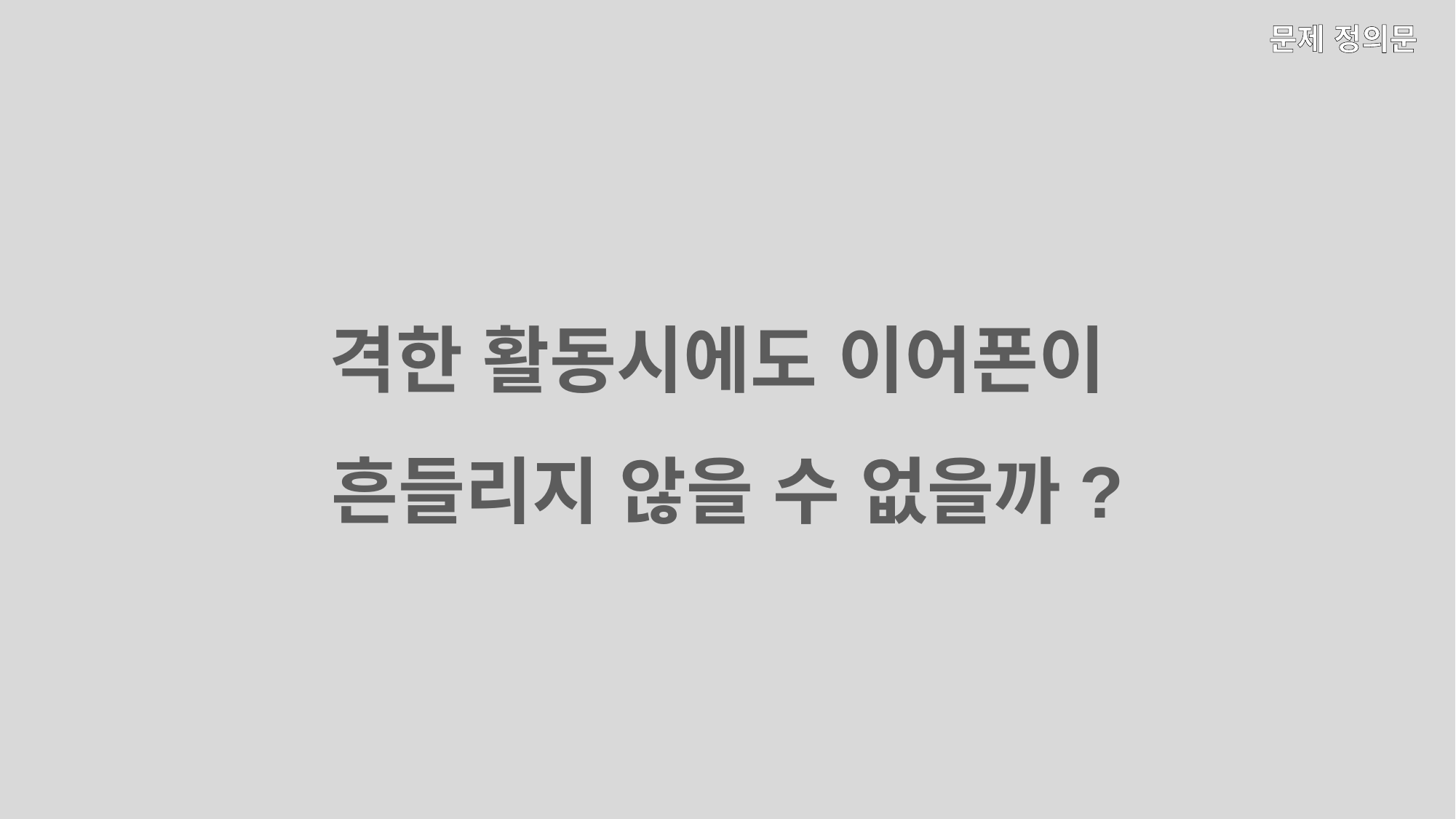

문제 정의문
# 격한 활동시에도 이어폰이 흔들리지 않을 수 없을까?